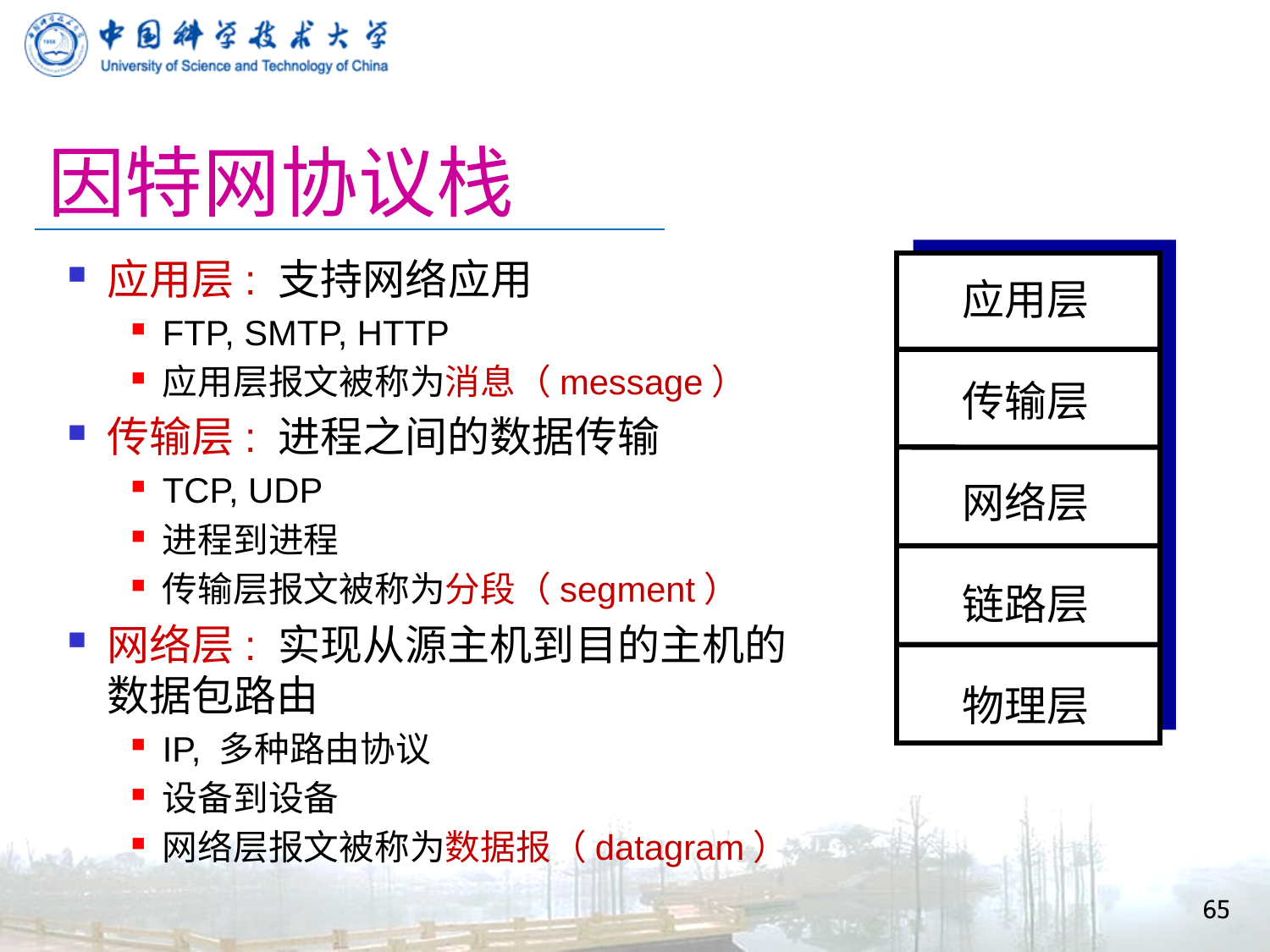

# 因特网协议栈

应用层: 支持网络应用
FTP, SMTP, HTTP
应用层报文被称为消息（message）
传输层: 进程之间的数据传输
TCP, UDP
进程到进程
传输层报文被称为分段（segment）
网络层: 实现从源主机到目的主机的数据包路由
IP, 多种路由协议
设备到设备
网络层报文被称为数据报（datagram）

应用层

传输层

网络层

链路层

物理层

65